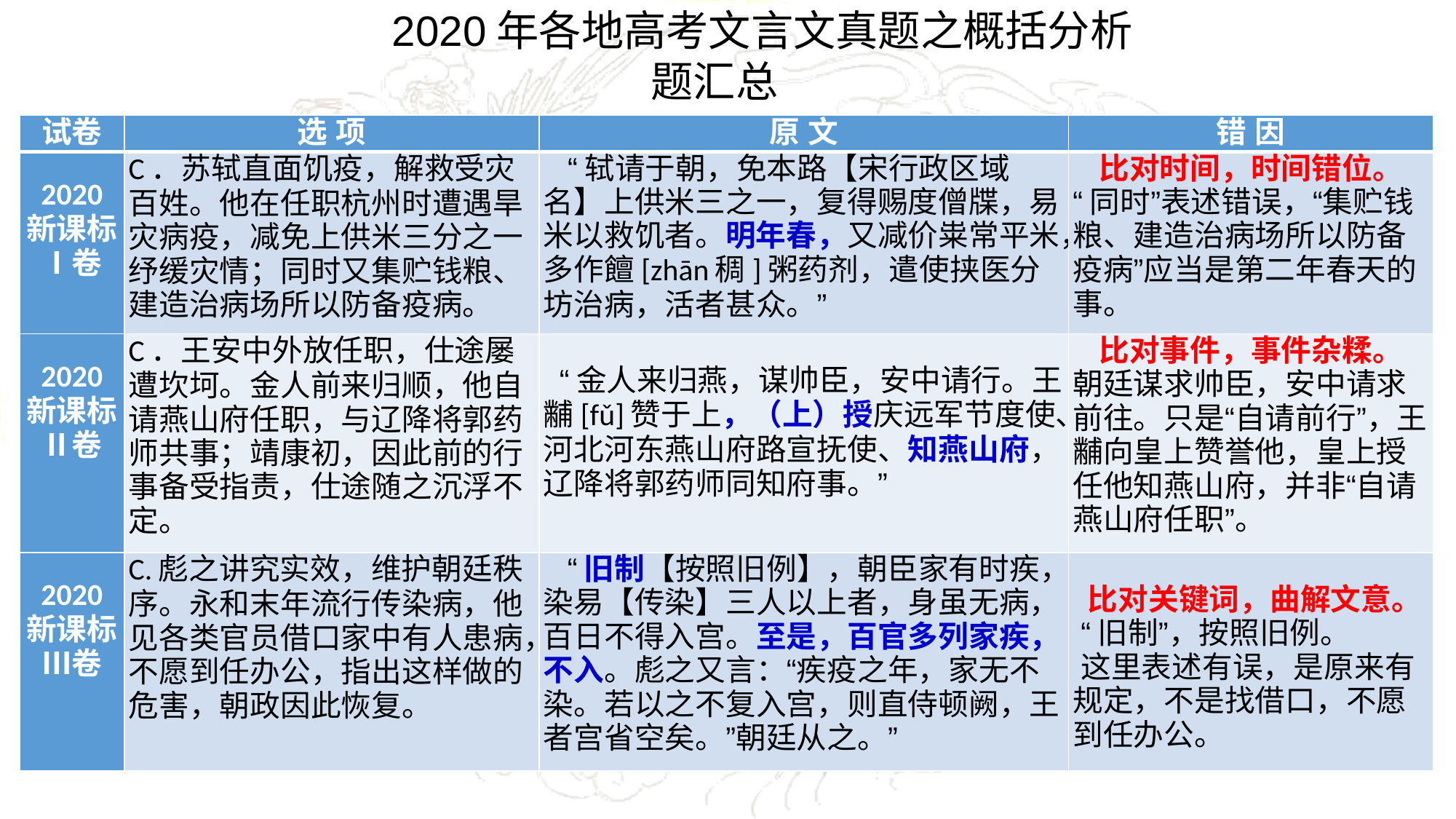

2020年各地高考文言文真题之概括分析题汇总
| 试卷 | 选 项 | 原 文 | 错 因 |
| --- | --- | --- | --- |
| 2020 新课标Ⅰ卷 | C．苏轼直面饥疫，解救受灾百姓。他在任职杭州时遭遇旱灾病疫，减免上供米三分之一纾缓灾情；同时又集贮钱粮、建造治病场所以防备疫病。 | “轼请于朝，免本路【宋行政区域名】上供米三之一，复得赐度僧牒，易米以救饥者。明年春，又减价粜常平米，多作饘[zhān稠]粥药剂，遣使挟医分坊治病，活者甚众。” | 比对时间，时间错位。 “同时”表述错误，“集贮钱粮、建造治病场所以防备疫病”应当是第二年春天的事。 |
| 2020 新课标Ⅱ卷 | C．王安中外放任职，仕途屡遭坎坷。金人前来归顺，他自请燕山府任职，与辽降将郭药师共事；靖康初，因此前的行事备受指责，仕途随之沉浮不定。 | “金人来归燕，谋帅臣，安中请行。王黼[fǔ]赞于上，（上）授庆远军节度使、河北河东燕山府路宣抚使、知燕山府，辽降将郭药师同知府事。” | 比对事件，事件杂糅。 朝廷谋求帅臣，安中请求前往。只是“自请前行”，王黼向皇上赞誉他，皇上授任他知燕山府，并非“自请燕山府任职”。 |
| 2020 新课标Ⅲ卷 | C.彪之讲究实效，维护朝廷秩序。永和末年流行传染病，他见各类官员借口家中有人患病，不愿到任办公，指出这样做的危害，朝政因此恢复。 | “旧制【按照旧例】，朝臣家有时疾，染易【传染】三人以上者，身虽无病，百日不得入宫。至是，百官多列家疾，不入。彪之又言：“疾疫之年，家无不染。若以之不复入宫，则直侍顿阙，王者宫省空矣。”朝廷从之。” | 比对关键词，曲解文意。 “旧制”，按照旧例。 这里表述有误，是原来有规定，不是找借口，不愿到任办公。 |
| 试卷 | 选 项 | 原 文 | 错 因 |
| --- | --- | --- | --- |
| 2020 新课标Ⅰ卷 | C．苏轼直面饥疫，解救受灾百姓。他在任职杭州时遭遇旱灾病疫，减免上供米三分之一纾缓灾情；同时又集贮钱粮、建造治病场所以防备疫病。 | “轼请于朝，免本路【宋行政区域名】上供米三之一，复得赐度僧牒，易米以救饥者。明年春，又减价粜常平米，多作饘[zhān稠]粥药剂，遣使挟医分坊治病，活者甚众。” | 比对时间，时间错位。 “同时”表述错误，“集贮钱粮、建造治病场所以防备疫病”应当是第二年春天的事。 |
| 2020 新课标Ⅱ卷 | C．王安中外放任职，仕途屡遭坎坷。金人前来归顺，他自请燕山府任职，与辽降将郭药师共事；靖康初，因此前的行事备受指责，仕途随之沉浮不定。 | “金人来归燕，谋帅臣，安中请行。王黼[fǔ]赞于上，（上）授庆远军节度使、河北河东燕山府路宣抚使、知燕山府，辽降将郭药师同知府事。” | 比对事件，事件杂糅。 朝廷谋求帅臣，安中请求前往。只是“自请前行”，王黼向皇上赞誉他，皇上授任他知燕山府，并非“自请燕山府任职”。 |
| 2020 新课标Ⅲ卷 | C.彪之讲究实效，维护朝廷秩序。永和末年流行传染病，他见各类官员借口家中有人患病，不愿到任办公，指出这样做的危害，朝政因此恢复。 | “旧制【按照旧例】，朝臣家有时疾，染易【传染】三人以上者，身虽无病，百日不得入宫。至是，百官多列家疾，不入。彪之又言：“疾疫之年，家无不染。若以之不复入宫，则直侍顿阙，王者宫省空矣。”朝廷从之。” | 比对关键词，曲解文意。 “旧制”，按照旧例。 这里表述有误，是原来有规定，不是找借口，不愿到任办公。 |